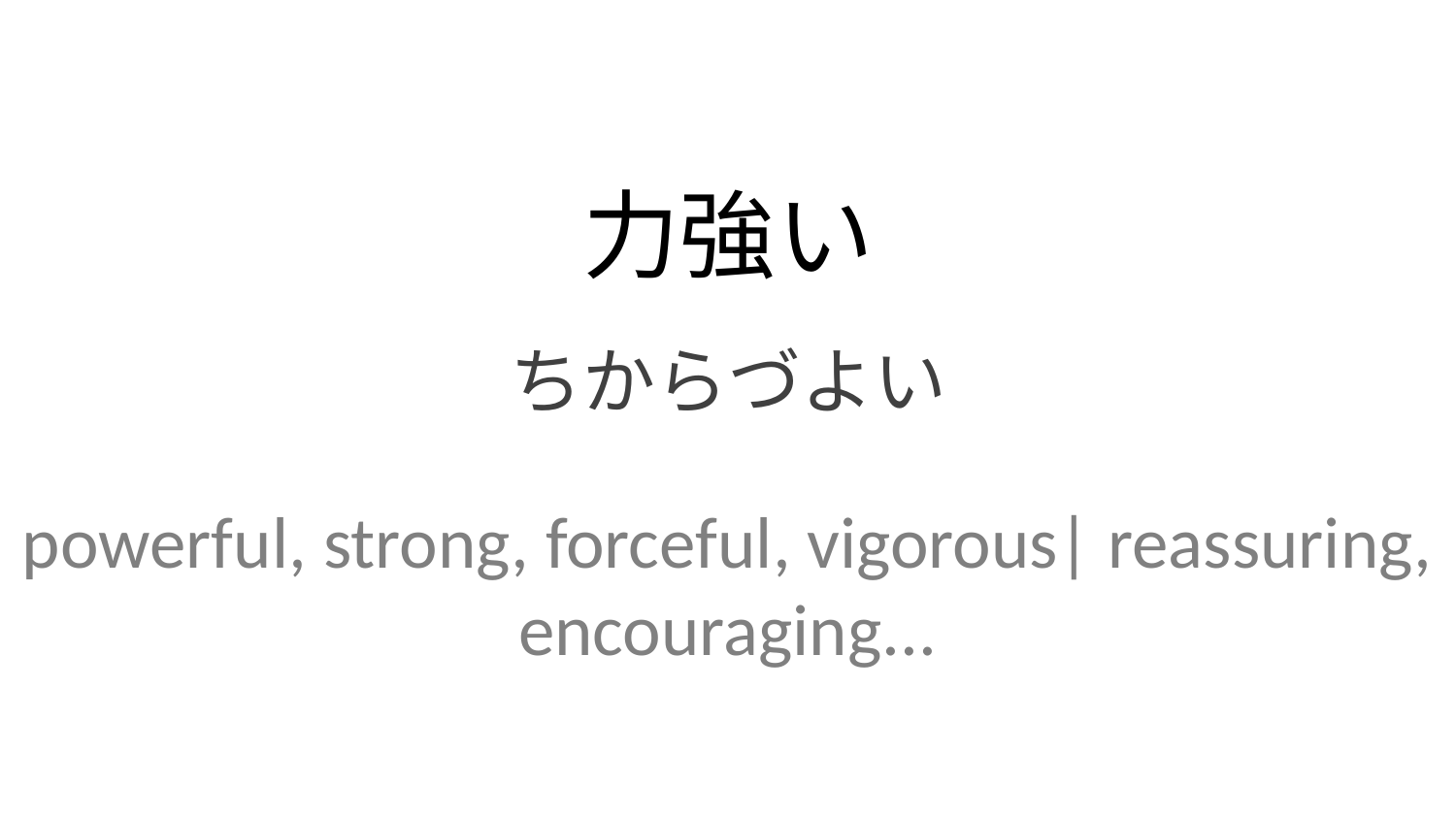

力強い

ちからづよい
powerful, strong, forceful, vigorous| reassuring, encouraging...